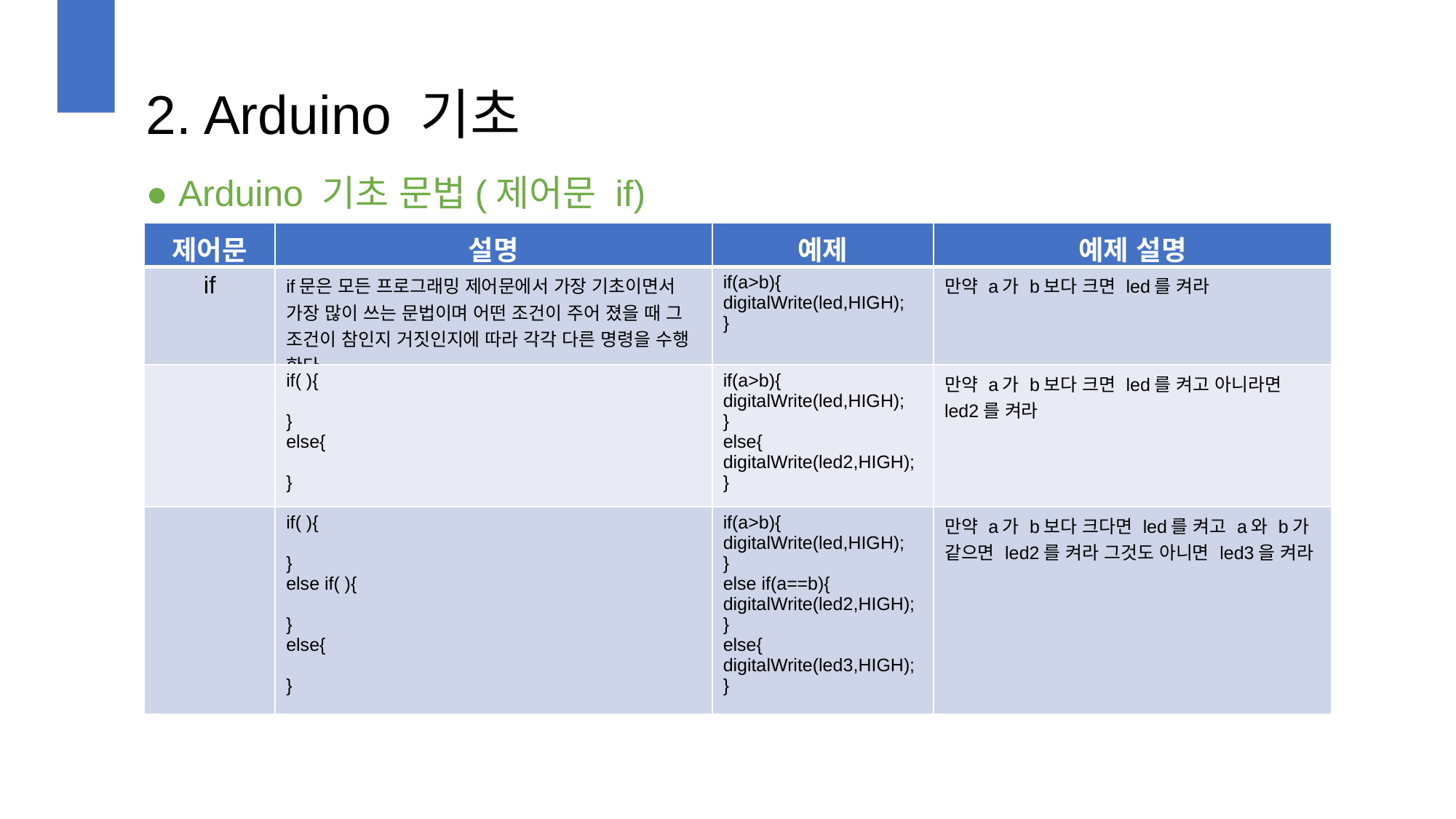

2. Arduino 기초
● Arduino 기초 문법(제어문 if)
| 제어문 | 설명 | 예제 | 예제 설명 |
| --- | --- | --- | --- |
| if | if문은 모든 프로그래밍 제어문에서 가장 기초이면서 가장 많이 쓰는 문법이며 어떤 조건이 주어 졌을 때 그 조건이 참인지 거짓인지에 따라 각각 다른 명령을 수행 한다 | if(a>b){ digitalWrite(led,HIGH); } | 만약 a가 b보다 크면 led를 켜라 |
|  | if( ){ } else{ } | if(a>b){ digitalWrite(led,HIGH); } else{ digitalWrite(led2,HIGH); } | 만약 a가 b보다 크면 led를 켜고 아니라면 led2를 켜라 |
|  | if( ){ } else if( ){ } else{ } | if(a>b){ digitalWrite(led,HIGH); } else if(a==b){ digitalWrite(led2,HIGH); } else{ digitalWrite(led3,HIGH); } | 만약 a가 b보다 크다면 led를 켜고 a와 b가 같으면 led2를 켜라 그것도 아니면 led3을 켜라 |